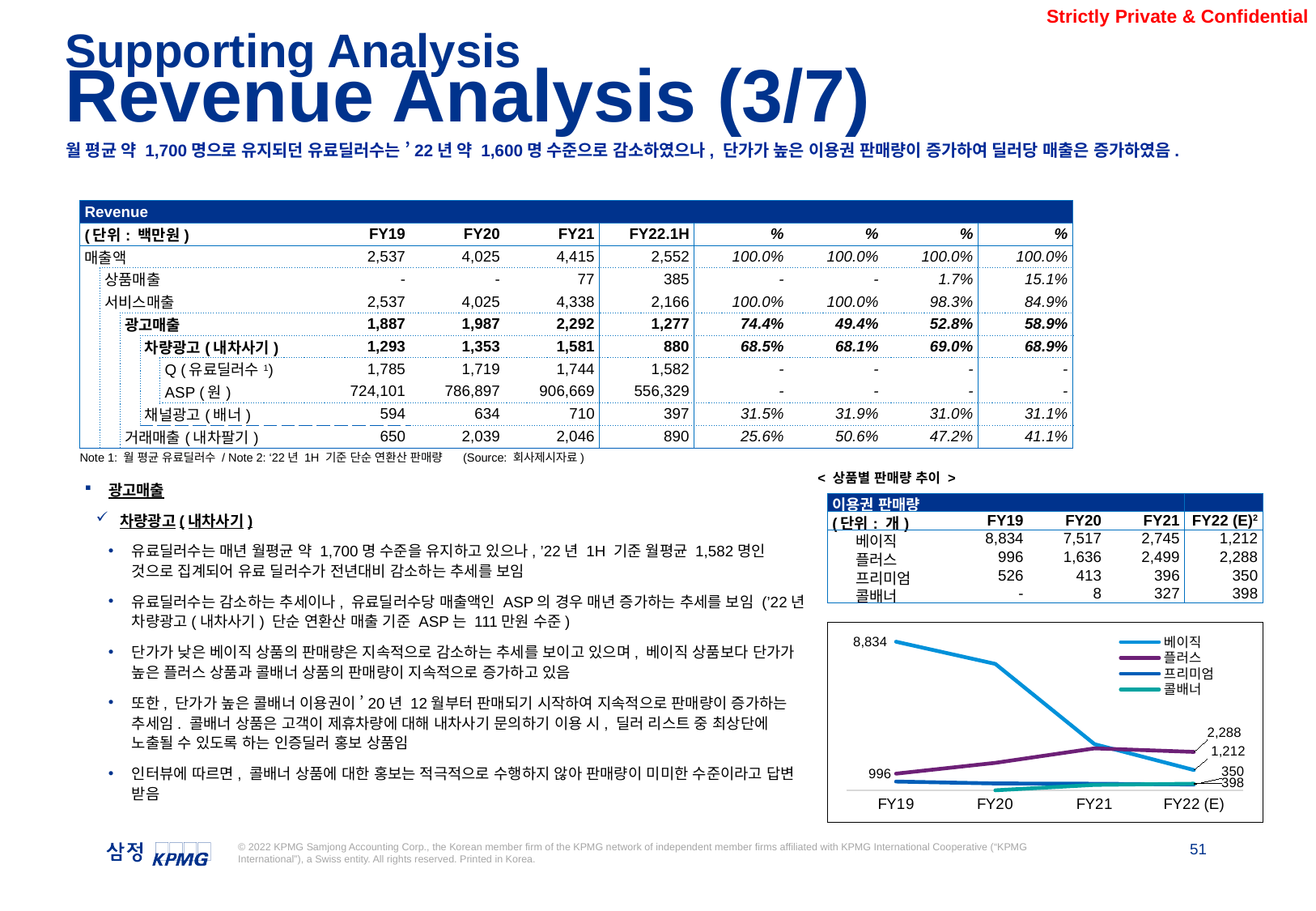

Supporting Analysis
Revenue Analysis (3/7)
월 평균 약 1,700명으로 유지되던 유료딜러수는 ’22년 약 1,600명 수준으로 감소하였으나, 단가가 높은 이용권 판매량이 증가하여 딜러당 매출은 증가하였음.
| Revenue |  |  |  |  |  |  |  |  |  |  |  |  |  |
| --- | --- | --- | --- | --- | --- | --- | --- | --- | --- | --- | --- | --- | --- |
| (단위: 백만원) |  |  |  |  |  | FY19 | FY20 | FY21 | FY22.1H | % | % | % | % |
| 매출액 |  |  |  |  |  | 2,537 | 4,025 | 4,415 | 2,552 | 100.0% | 100.0% | 100.0% | 100.0% |
|  | 상품매출 |  |  |  |  | - | - | 77 | 385 | - | - | 1.7% | 15.1% |
|  | 서비스매출 |  |  |  |  | 2,537 | 4,025 | 4,338 | 2,166 | 100.0% | 100.0% | 98.3% | 84.9% |
|  |  | 광고매출 |  |  |  | 1,887 | 1,987 | 2,292 | 1,277 | 74.4% | 49.4% | 52.8% | 58.9% |
|  |  |  | 차량광고(내차사기) |  |  | 1,293 | 1,353 | 1,581 | 880 | 68.5% | 68.1% | 69.0% | 68.9% |
|  |  |  |  | Q (유료딜러수1) |  | 1,785 | 1,719 | 1,744 | 1,582 | - | - | - | - |
|  |  |  |  | ASP (원) |  | 724,101 | 786,897 | 906,669 | 556,329 | - | - | - | - |
|  |  |  | 채널광고(배너) |  |  | 594 | 634 | 710 | 397 | 31.5% | 31.9% | 31.0% | 31.1% |
|  |  | 거래매출(내차팔기) |  |  |  | 650 | 2,039 | 2,046 | 890 | 25.6% | 50.6% | 47.2% | 41.1% |
Note 1: 월 평균 유료딜러수 / Note 2: ‘22년 1H 기준 단순 연환산 판매량
(Source: 회사제시자료)
< 상품별 판매량 추이 >
광고매출
차량광고(내차사기)
유료딜러수는 매년 월평균 약 1,700명 수준을 유지하고 있으나, ’22년 1H 기준 월평균 1,582명인 것으로 집계되어 유료 딜러수가 전년대비 감소하는 추세를 보임
유료딜러수는 감소하는 추세이나, 유료딜러수당 매출액인 ASP의 경우 매년 증가하는 추세를 보임 (’22년 차량광고(내차사기) 단순 연환산 매출 기준 ASP는 111만원 수준)
단가가 낮은 베이직 상품의 판매량은 지속적으로 감소하는 추세를 보이고 있으며, 베이직 상품보다 단가가 높은 플러스 상품과 콜배너 상품의 판매량이 지속적으로 증가하고 있음
또한, 단가가 높은 콜배너 이용권이 ’20년 12월부터 판매되기 시작하여 지속적으로 판매량이 증가하는 추세임. 콜배너 상품은 고객이 제휴차량에 대해 내차사기 문의하기 이용 시, 딜러 리스트 중 최상단에 노출될 수 있도록 하는 인증딜러 홍보 상품임
인터뷰에 따르면, 콜배너 상품에 대한 홍보는 적극적으로 수행하지 않아 판매량이 미미한 수준이라고 답변 받음

| 이용권 판매량 |  |  |  |  |  |
| --- | --- | --- | --- | --- | --- |
| (단위: 개) |  | FY19 | FY20 | FY21 | FY22 (E)2 |
|  | 베이직 | 8,834 | 7,517 | 2,745 | 1,212 |
|  | 플러스 | 996 | 1,636 | 2,499 | 2,288 |
|  | 프리미엄 | 526 | 413 | 396 | 350 |
|  | 콜배너 | - | 8 | 327 | 398 |

### Chart

| Category | 베이직 | 플러스 | 프리미엄 | 콜배너 |
|---|---|---|---|---|
| FY19 | 8834.0 | 996.0 | 526.0 | None |
| FY20 | 7517.0 | 1636.0 | 413.0 | 8.0 |
| FY21 | 2745.0 | 2499.0 | 396.0 | 327.0 |
| FY22 (E) | 1212.0 | 2288.0 | 350.0 | 398.0 |